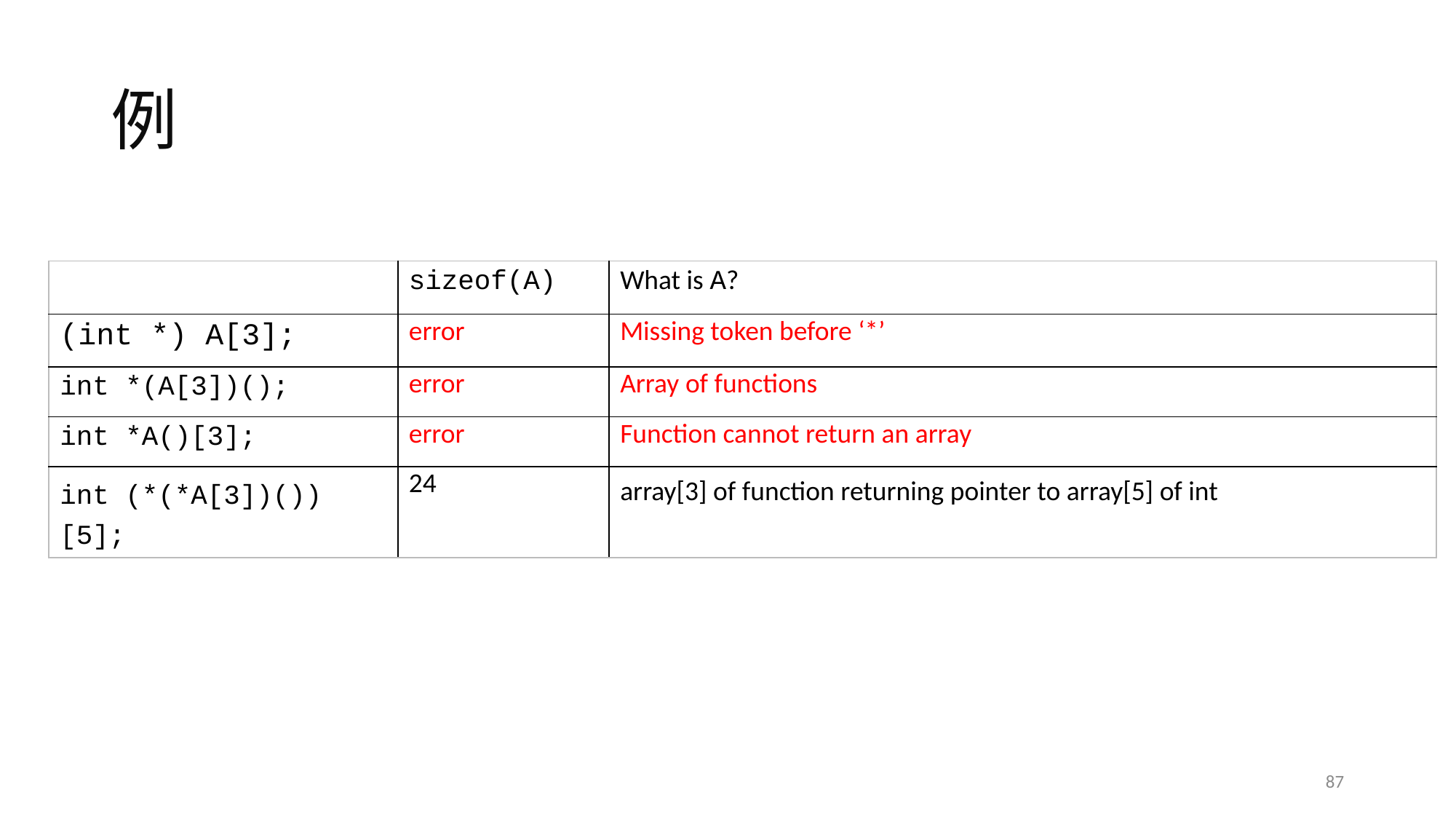

# 例
|  | sizeof(A) | What is A? |
| --- | --- | --- |
| (int \*) A[3]; | error | Missing token before ‘\*’ |
| int \*(A[3])(); | error | Array of functions |
| int \*A()[3]; | error | Function cannot return an array |
| int (\*(\*A[3])())[5]; | 24 | array[3] of function returning pointer to array[5] of int |
87